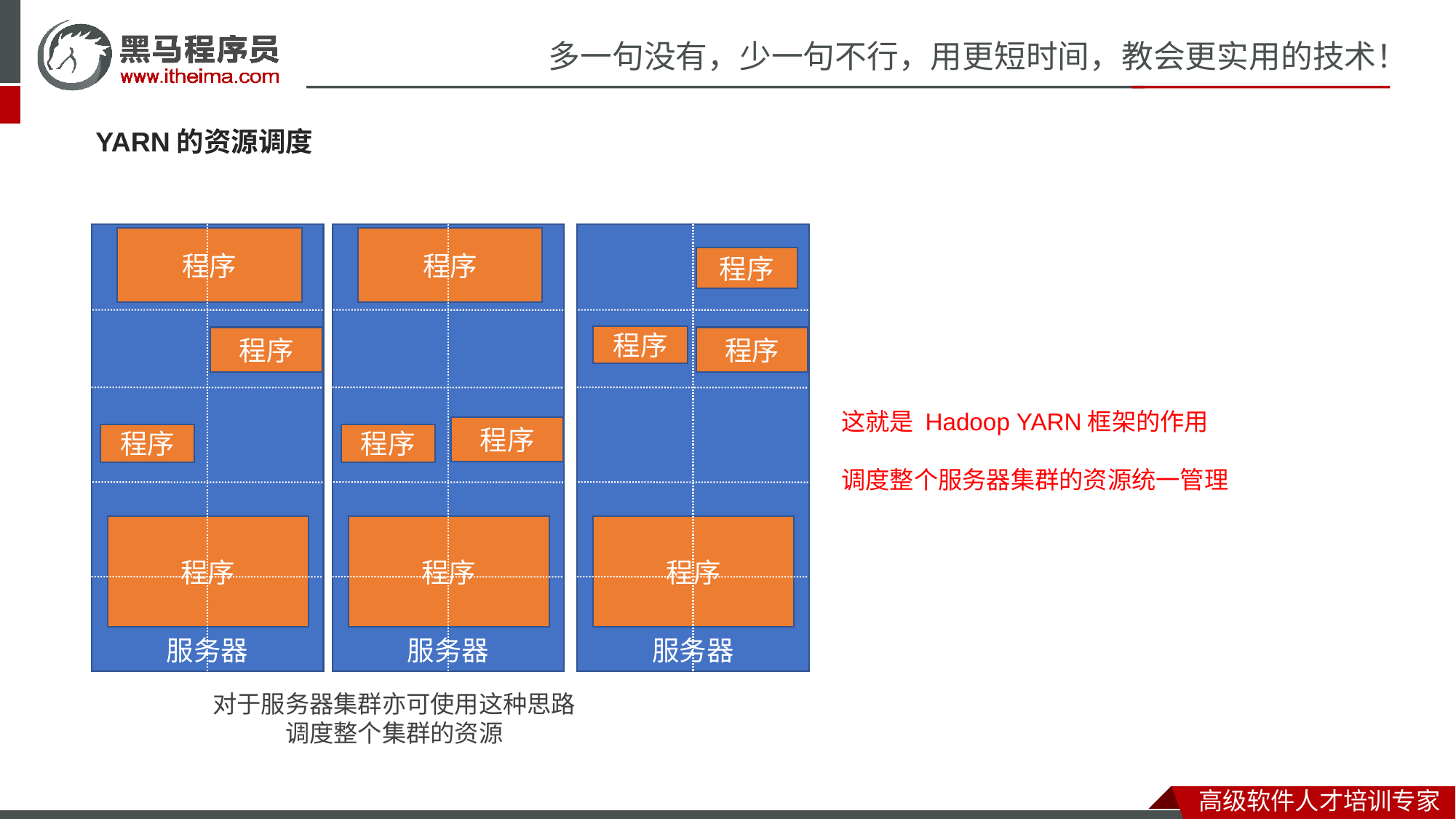

YARN的资源调度
服务器
服务器
服务器
程序
程序
程序
程序
程序
程序
这就是 Hadoop YARN框架的作用

调度整个服务器集群的资源统一管理
程序
程序
程序
程序
程序
程序
对于服务器集群亦可使用这种思路
调度整个集群的资源